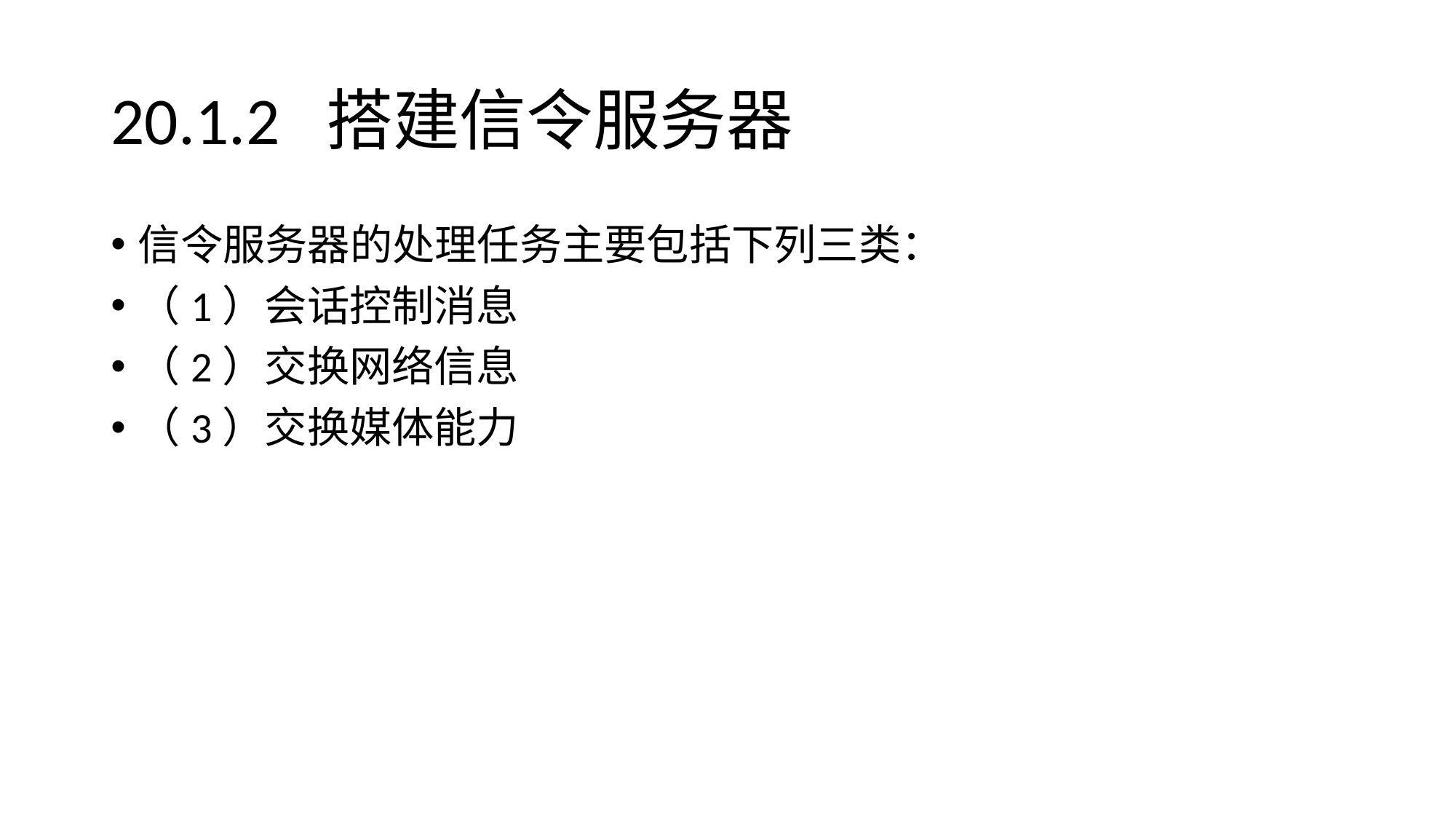

# 20.1.2  搭建信令服务器
信令服务器的处理任务主要包括下列三类：
（1）会话控制消息
（2）交换网络信息
（3）交换媒体能力